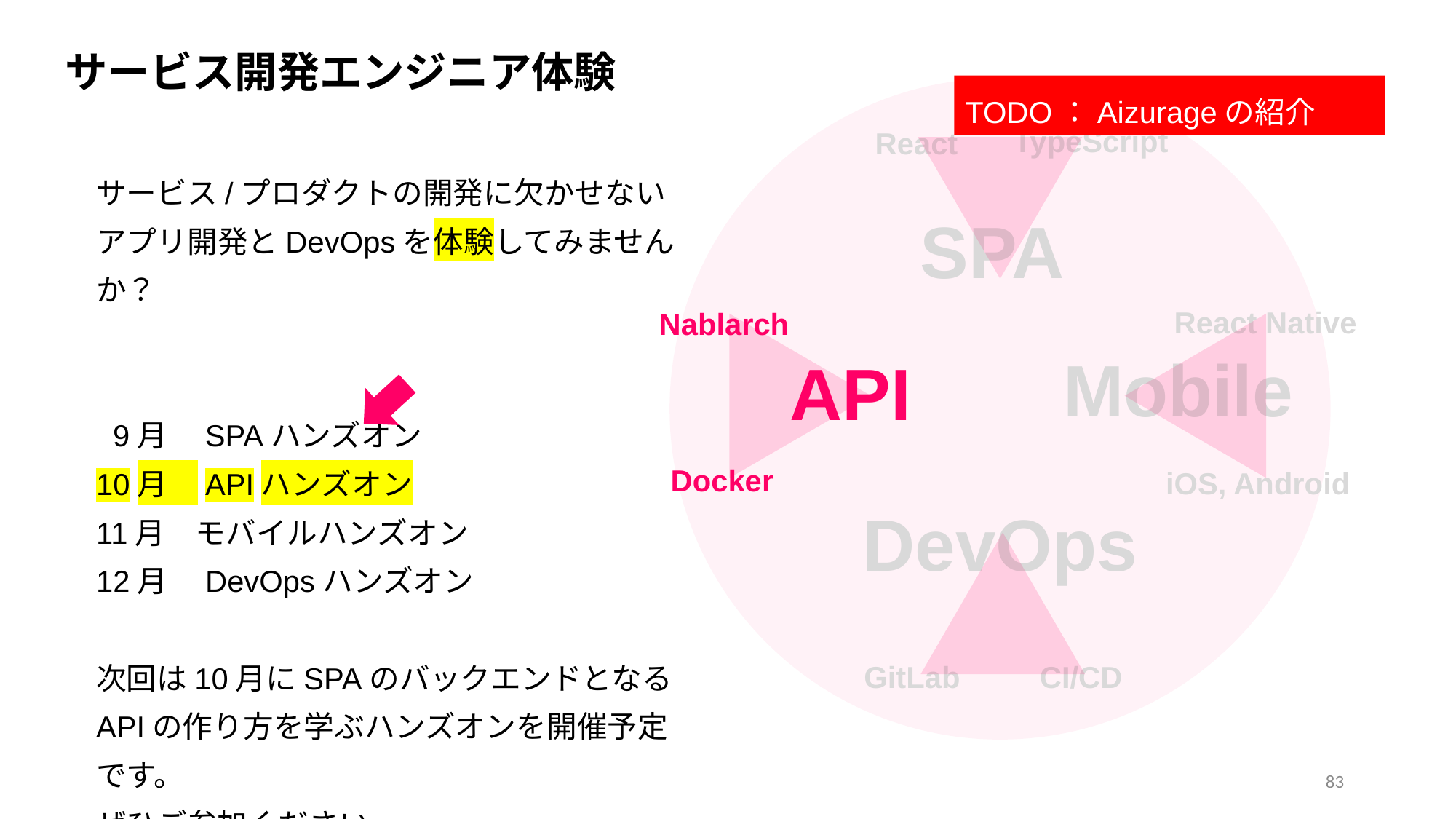

サービス開発エンジニア体験
TODO：Aizurageの紹介

TypeScript
React

サービス/プロダクトの開発に欠かせない
アプリ開発とDevOpsを体験してみませんか？

  9月　SPAハンズオン
10月　APIハンズオン
11月　モバイルハンズオン
12月　DevOpsハンズオン

次回は10月にSPAのバックエンドとなる
APIの作り方を学ぶハンズオンを開催予定です。
ぜひご参加ください。
SPA
React Native
Nablarch

Mobile

API
Docker
iOS, Android
DevOps

GitLab
CI/CD
83